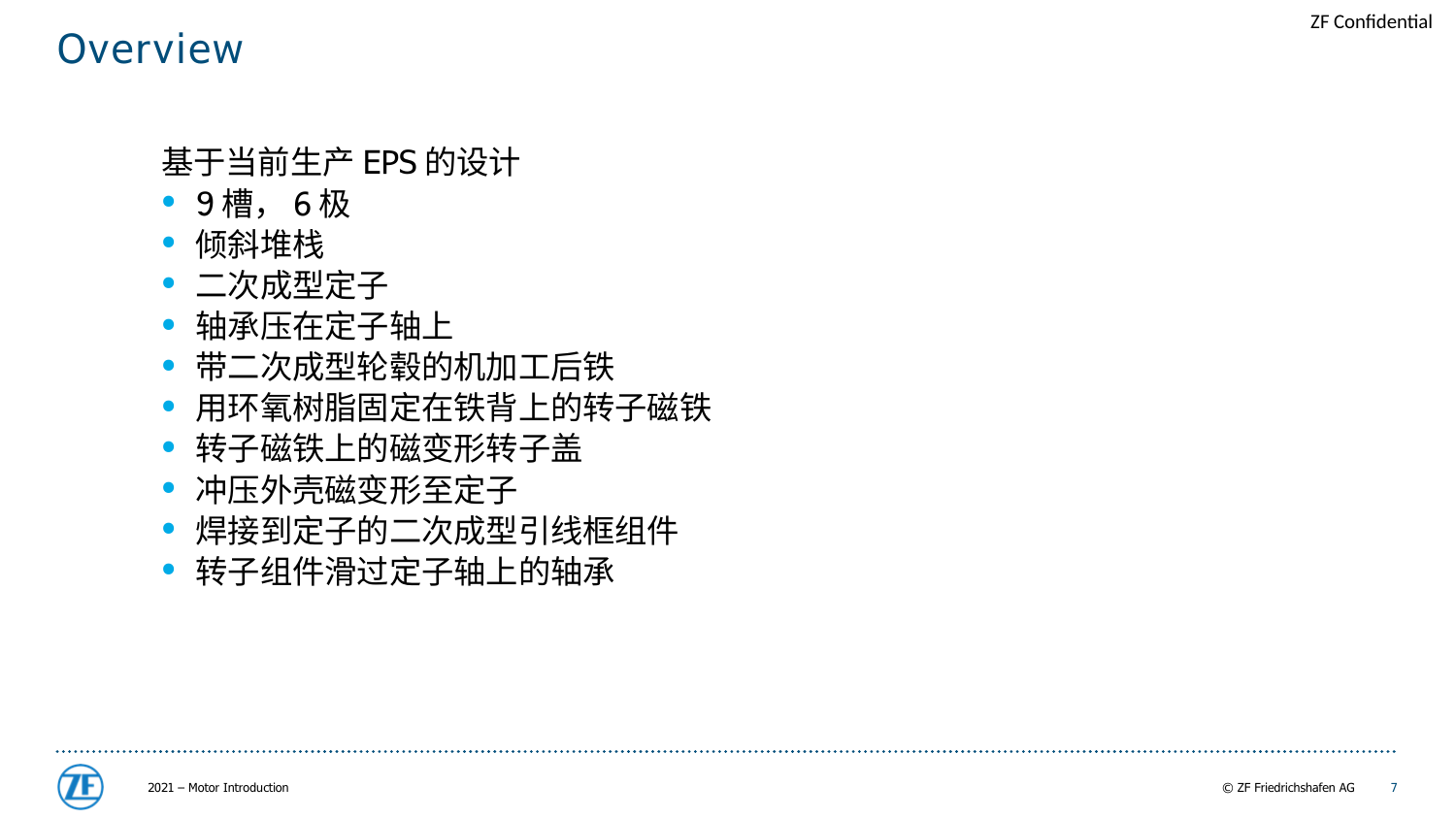

# Overview
基于当前生产EPS的设计
9槽，6极
倾斜堆栈
二次成型定子
轴承压在定子轴上
带二次成型轮毂的机加工后铁
用环氧树脂固定在铁背上的转子磁铁
转子磁铁上的磁变形转子盖
冲压外壳磁变形至定子
焊接到定子的二次成型引线框组件
转子组件滑过定子轴上的轴承

2021 – Motor Introduction
7